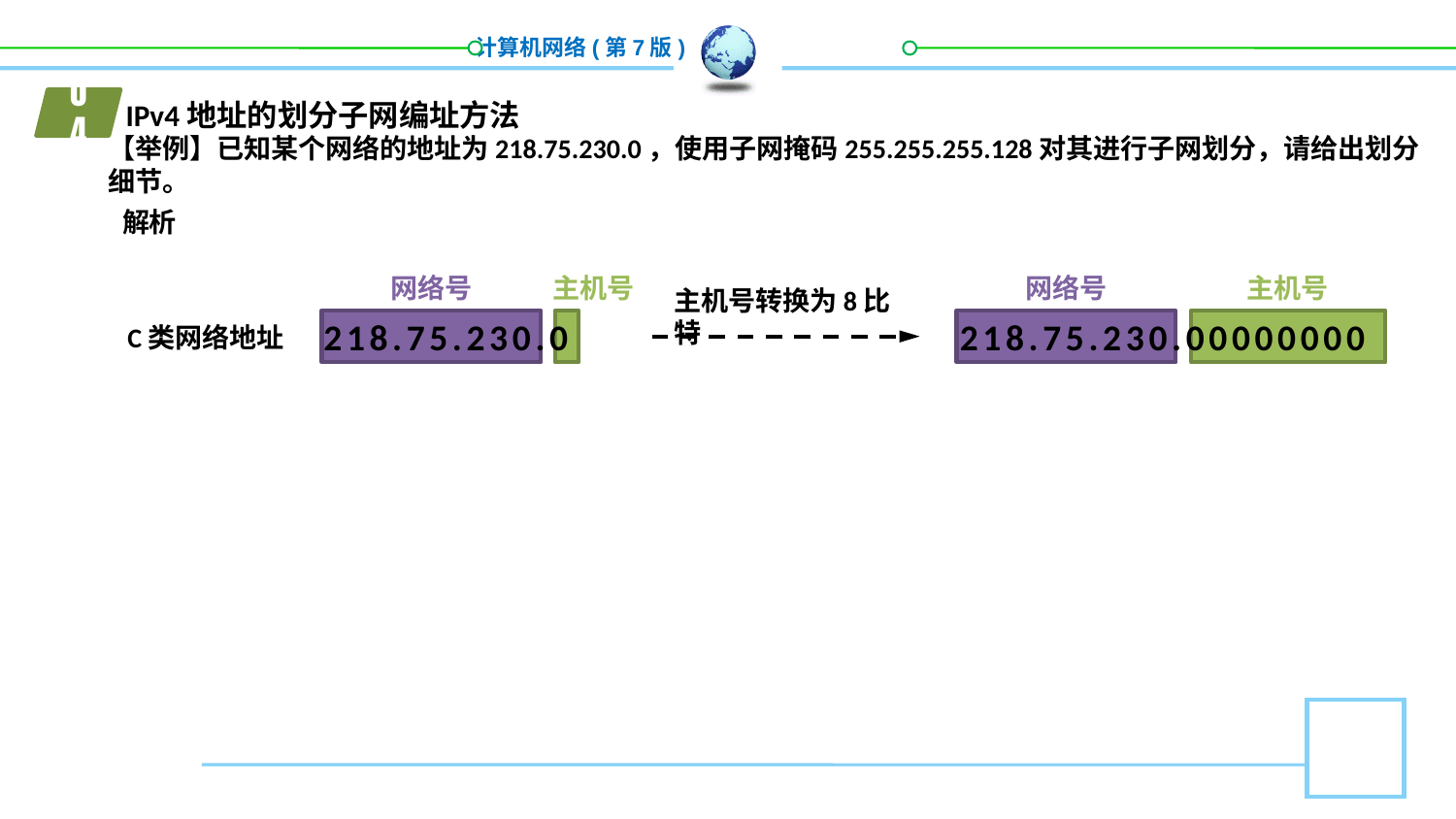

01
IPv4地址的划分子网编址方法
04
【举例】已知某个网络的地址为218.75.230.0，使用子网掩码255.255.255.128对其进行子网划分，请给出划分细节。
解析
网络号

主机号

网络号

主机号

主机号转换为8比特
218.75.230.00000000
218.75.230.0
C类网络地址